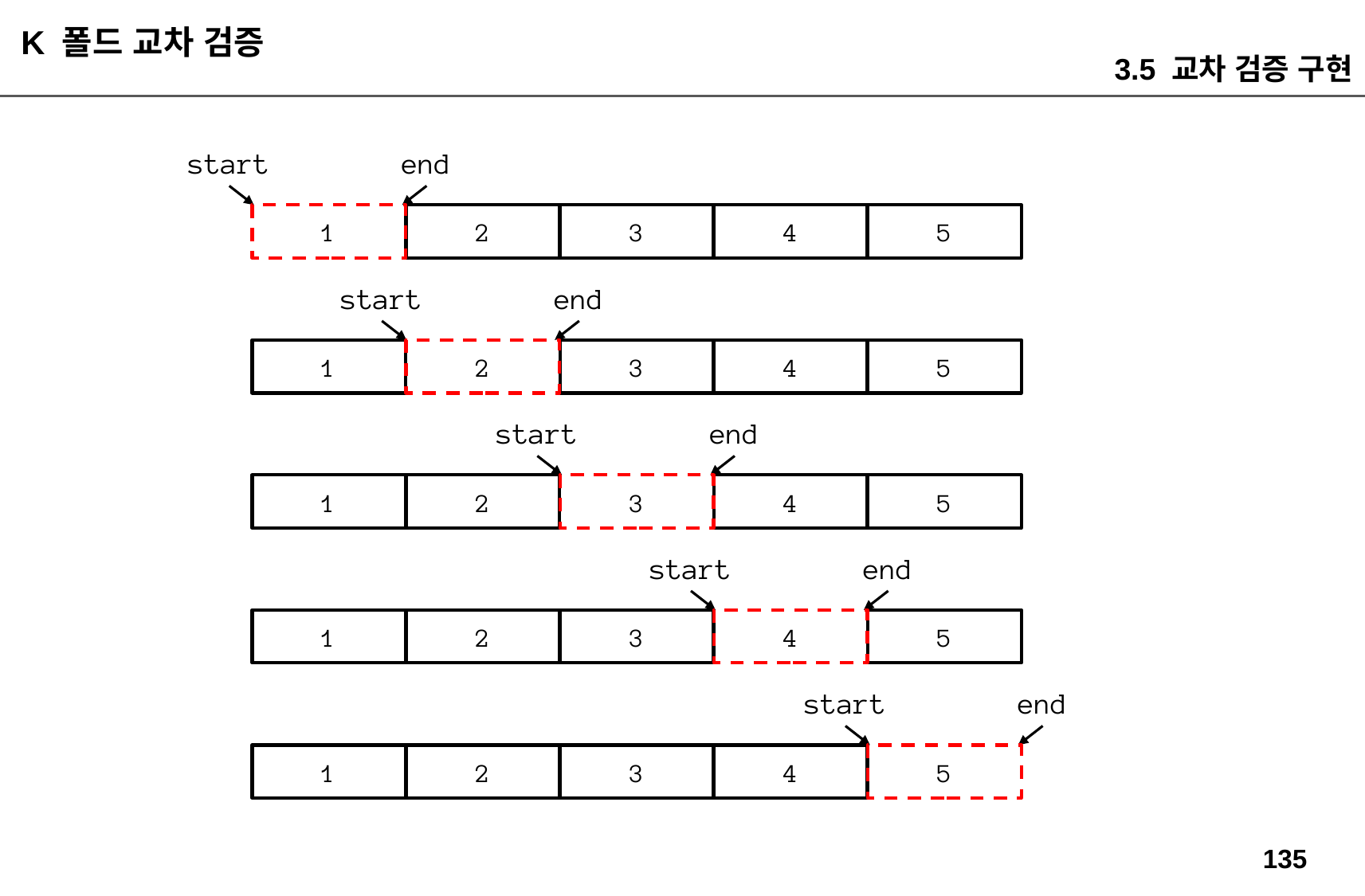

K 폴드 교차 검증
3.5 교차 검증 구현
start
end
1
2
3
4
5
start
end
1
2
3
4
5
start
end
1
2
3
4
5
start
end
1
2
3
4
5
start
end
1
2
3
4
5